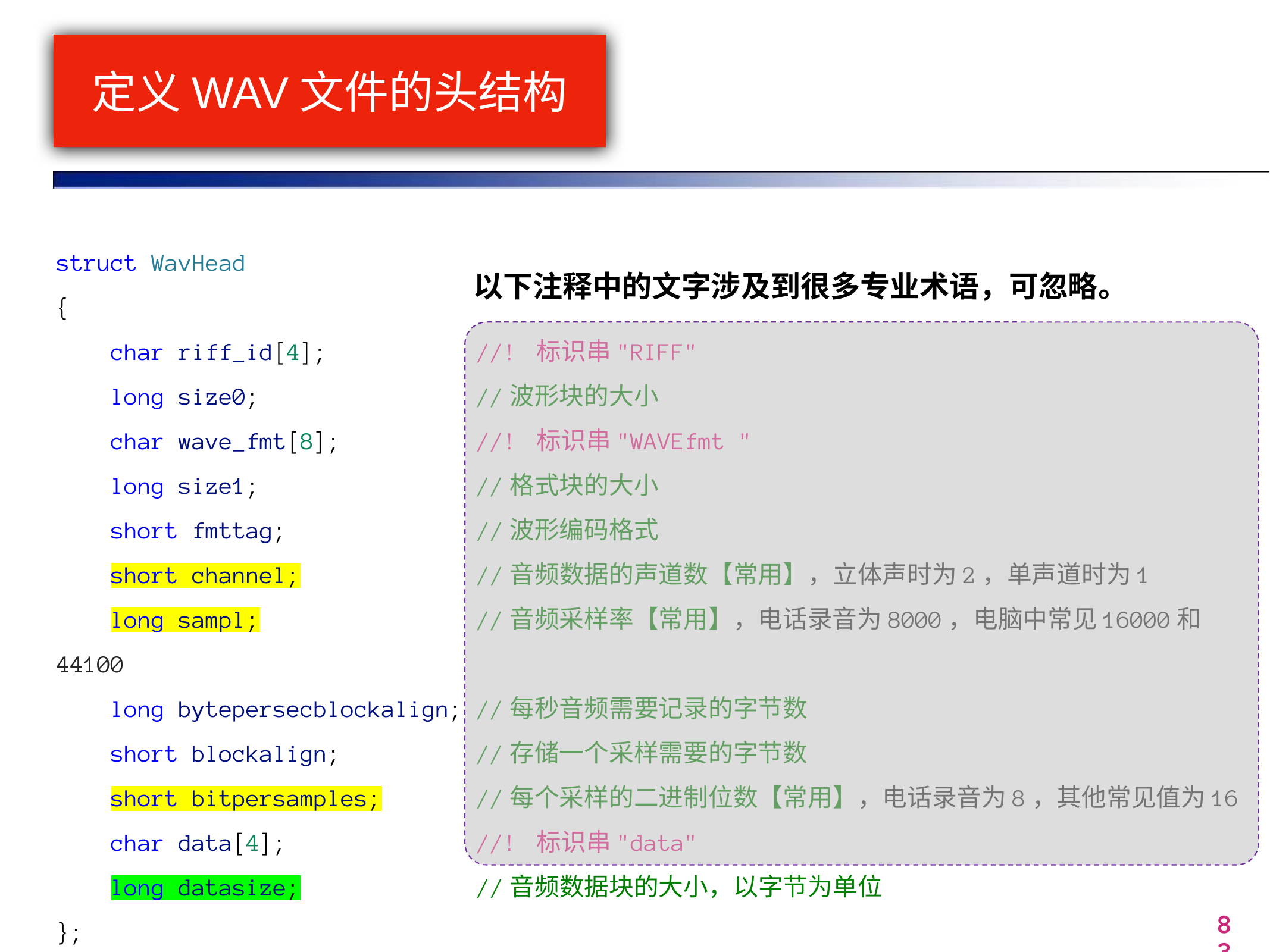

# 定义WAV文件的头结构
struct WavHead
{
    char riff_id[4];           //! 标识串"RIFF"
    long size0;                //波形块的大小
    char wave_fmt[8];          //! 标识串"WAVEfmt "
    long size1;                //格式块的大小
    short fmttag;              //波形编码格式
    short channel;             //音频数据的声道数【常用】，立体声时为2，单声道时为1
    long sampl;                //音频采样率【常用】，电话录音为8000，电脑中常见16000和44100
    long bytepersecblockalign; //每秒音频需要记录的字节数
    short blockalign;          //存储一个采样需要的字节数
    short bitpersamples;       //每个采样的二进制位数【常用】，电话录音为8，其他常见值为16
    char data[4];              //! 标识串"data"
    long datasize;             //音频数据块的大小，以字节为单位
};
以下注释中的文字涉及到很多专业术语，可忽略。

83